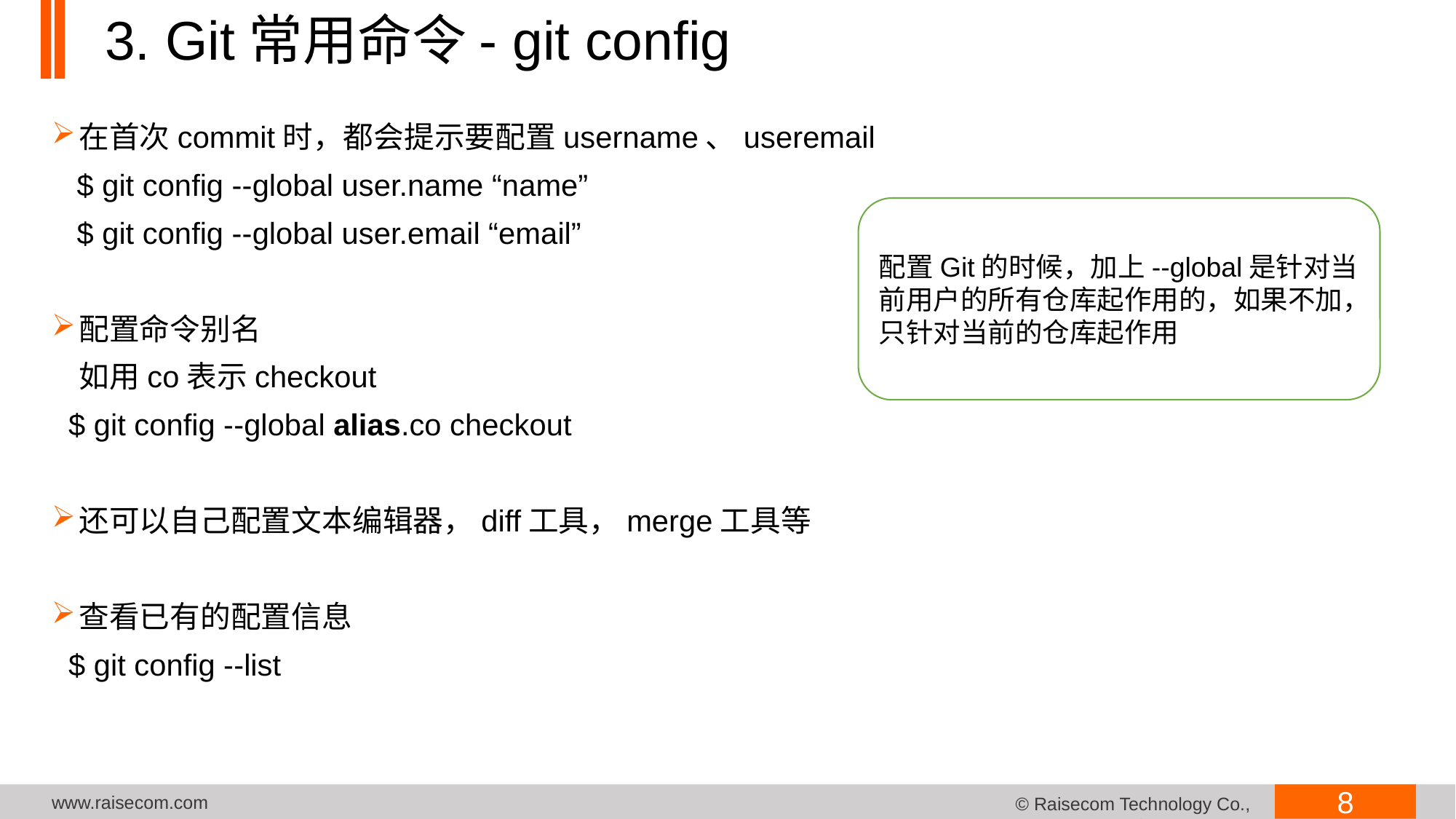

# 3. Git常用命令- git config
在首次commit时，都会提示要配置username、useremail
   $ git config --global user.name “name”
   $ git config --global user.email “email”

配置命令别名
   如用co表示checkout
  $ git config --global alias.co checkout

还可以自己配置文本编辑器，diff工具，merge工具等

查看已有的配置信息
  $ git config --list
配置Git的时候，加上--global是针对当前用户的所有仓库起作用的，如果不加，只针对当前的仓库起作用